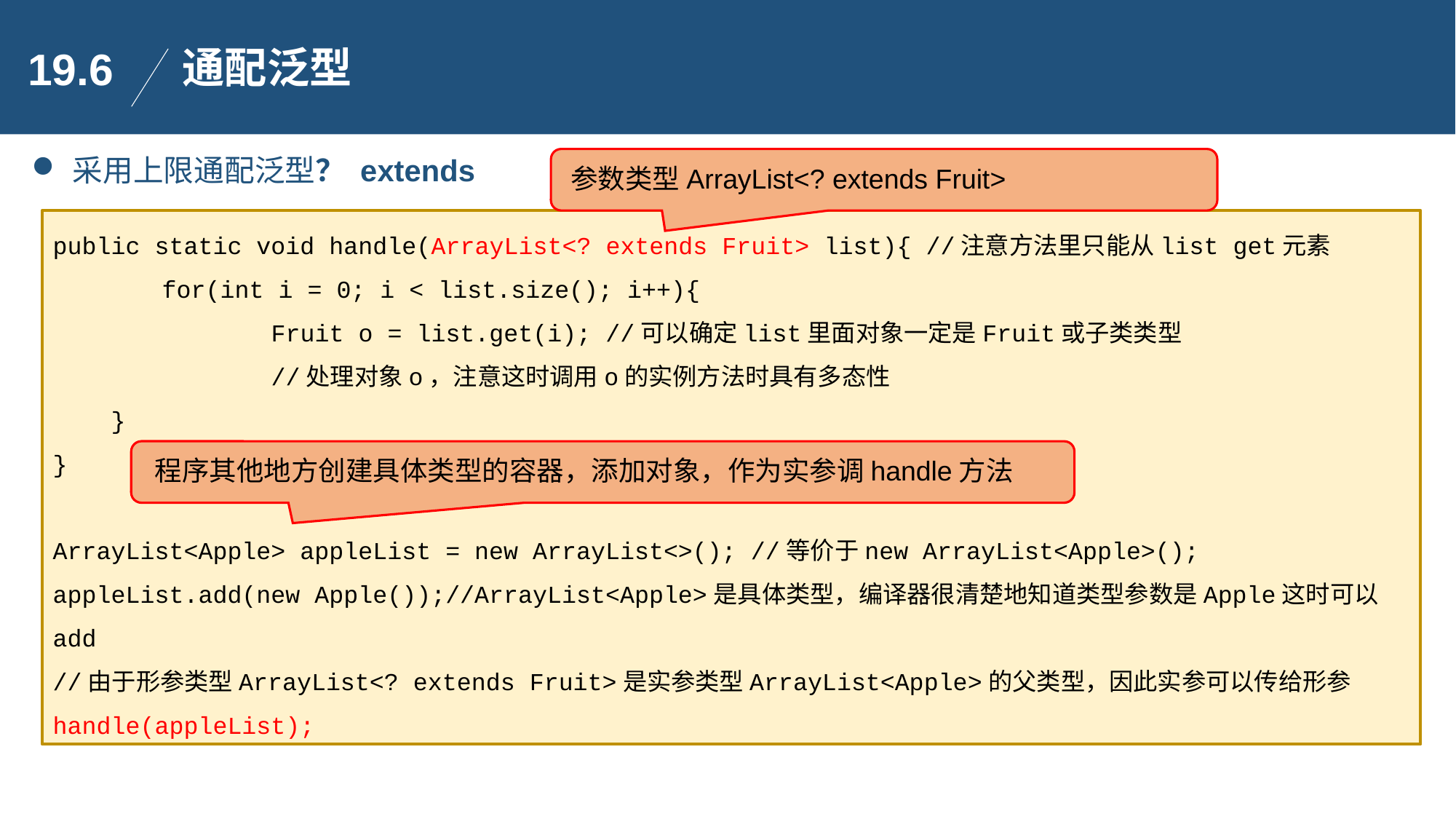

通配泛型
19.6
采用上限通配泛型？ extends

参数类型ArrayList<? extends Fruit>
public static void handle(ArrayList<? extends Fruit> list){ //注意方法里只能从list get元素
	for(int i = 0; i < list.size(); i++){
		Fruit o = list.get(i); //可以确定list里面对象一定是Fruit或子类类型
        	//处理对象o，注意这时调用o的实例方法时具有多态性
    }
}

ArrayList<Apple> appleList = new ArrayList<>(); //等价于new ArrayList<Apple>();
appleList.add(new Apple());//ArrayList<Apple>是具体类型，编译器很清楚地知道类型参数是Apple这时可以add
//由于形参类型ArrayList<? extends Fruit>是实参类型ArrayList<Apple>的父类型，因此实参可以传给形参
handle(appleList);

程序其他地方创建具体类型的容器，添加对象，作为实参调handle方法